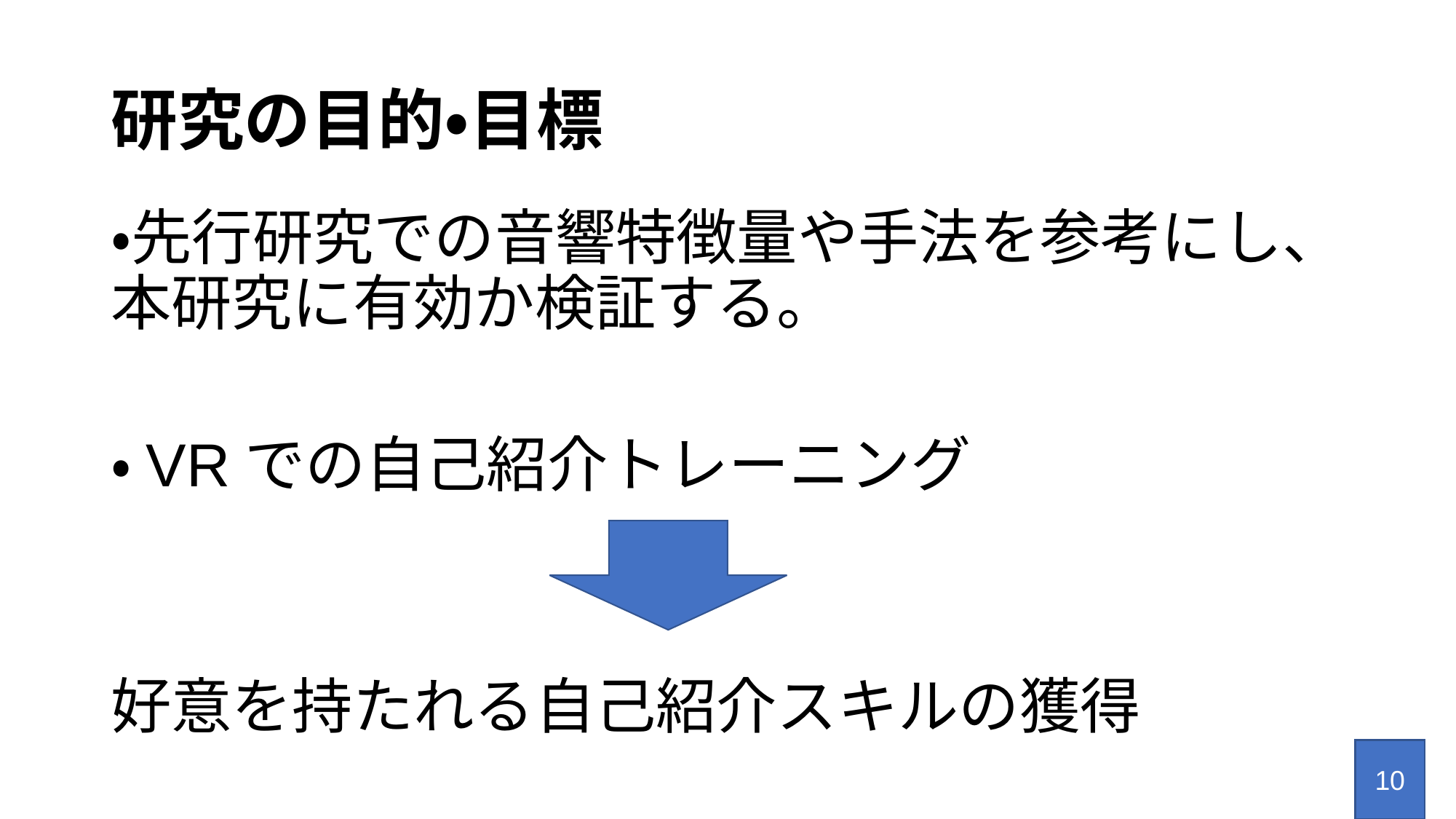

# 研究の目的・目標
・先行研究での音響特徴量や手法を参考にし、本研究に有効か検証する。

・VRでの自己紹介トレーニング

好意を持たれる自己紹介スキルの獲得

10